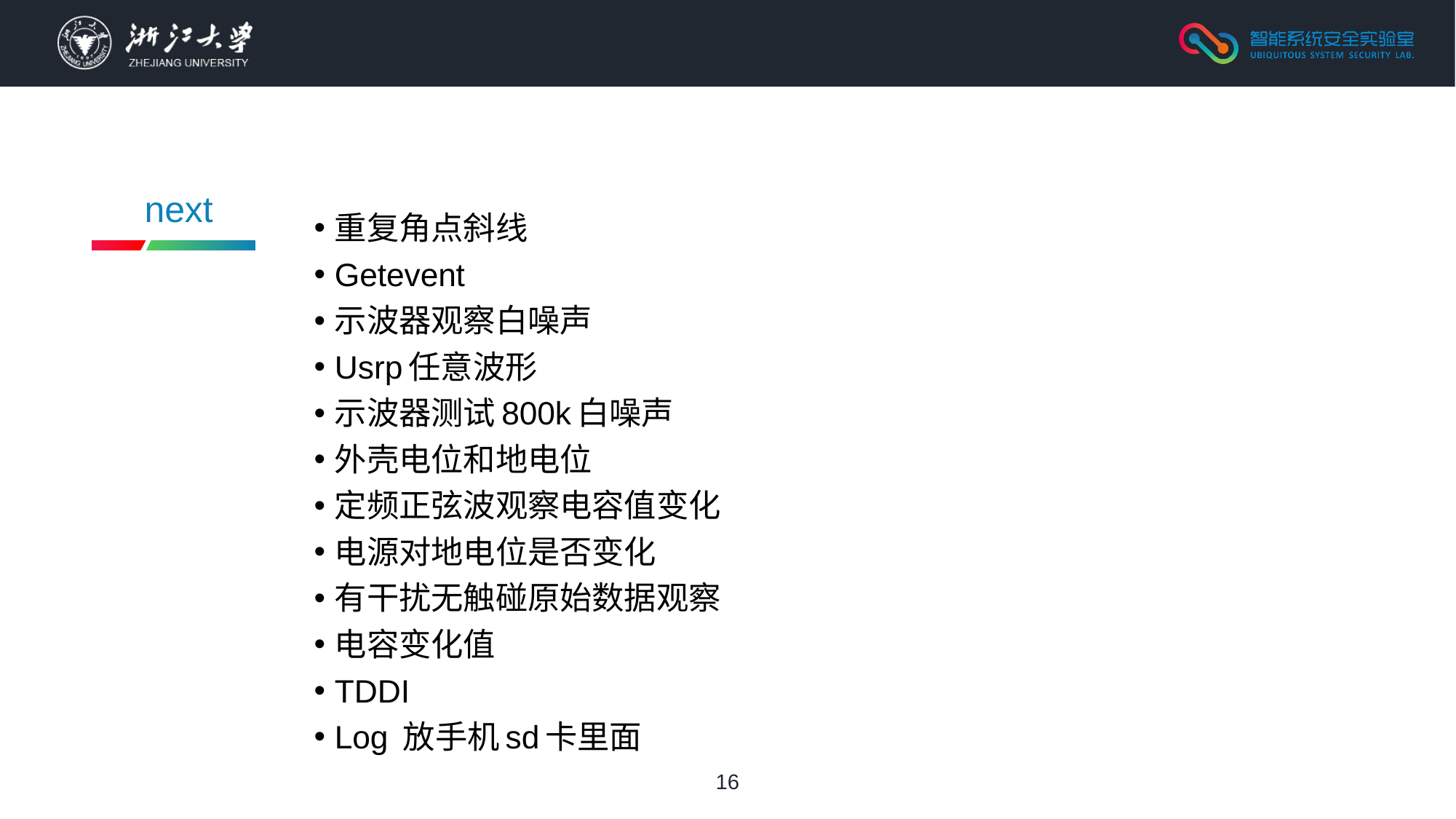

next
重复角点斜线
Getevent
示波器观察白噪声
Usrp任意波形
示波器测试800k白噪声
外壳电位和地电位
定频正弦波观察电容值变化
电源对地电位是否变化
有干扰无触碰原始数据观察
电容变化值
TDDI
Log 放手机sd卡里面